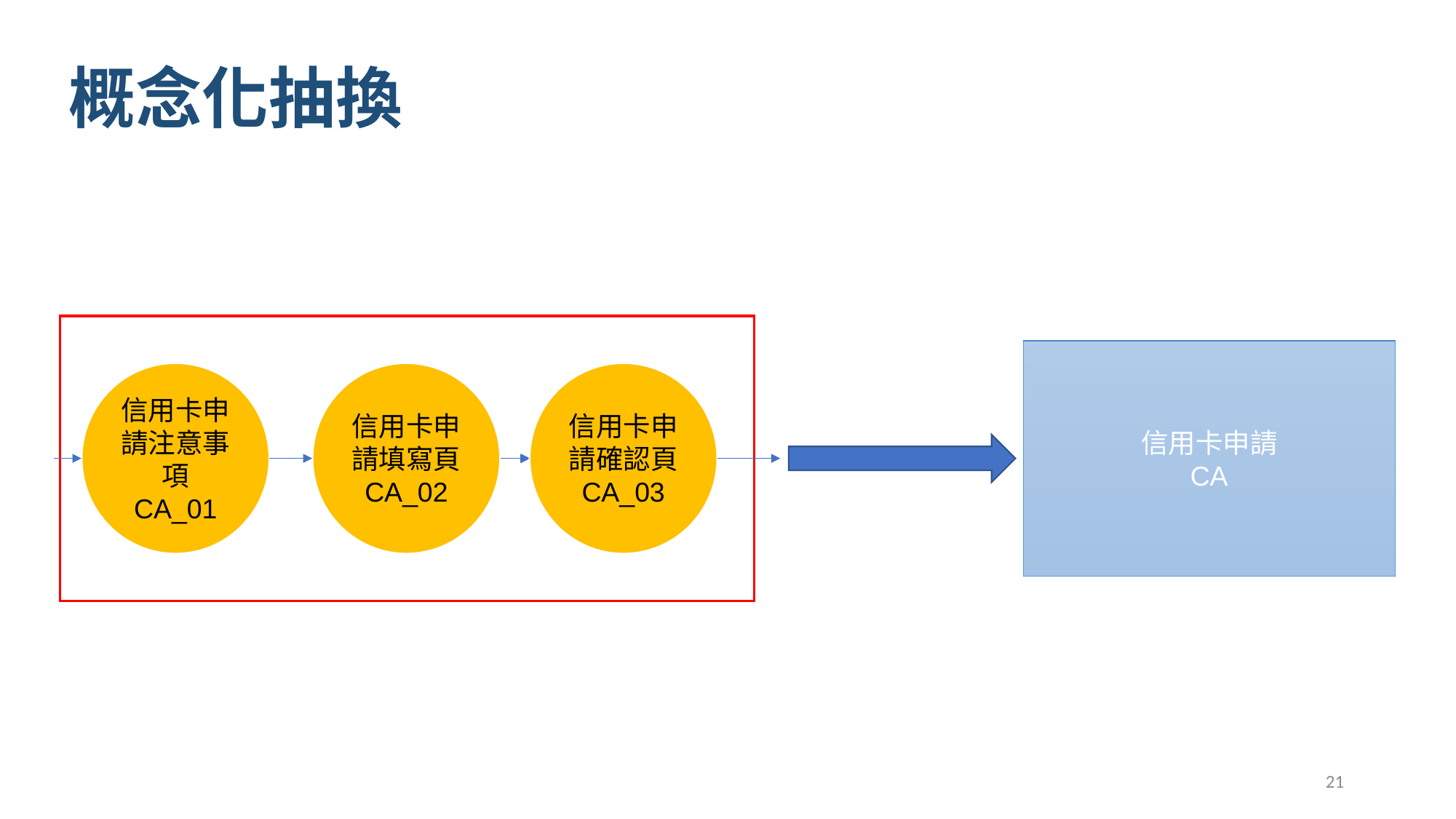

# 概念化抽換

信用卡申請
CA
信用卡申請注意事項
CA_01
信用卡申請填寫頁
CA_02
信用卡申請確認頁
CA_03

21